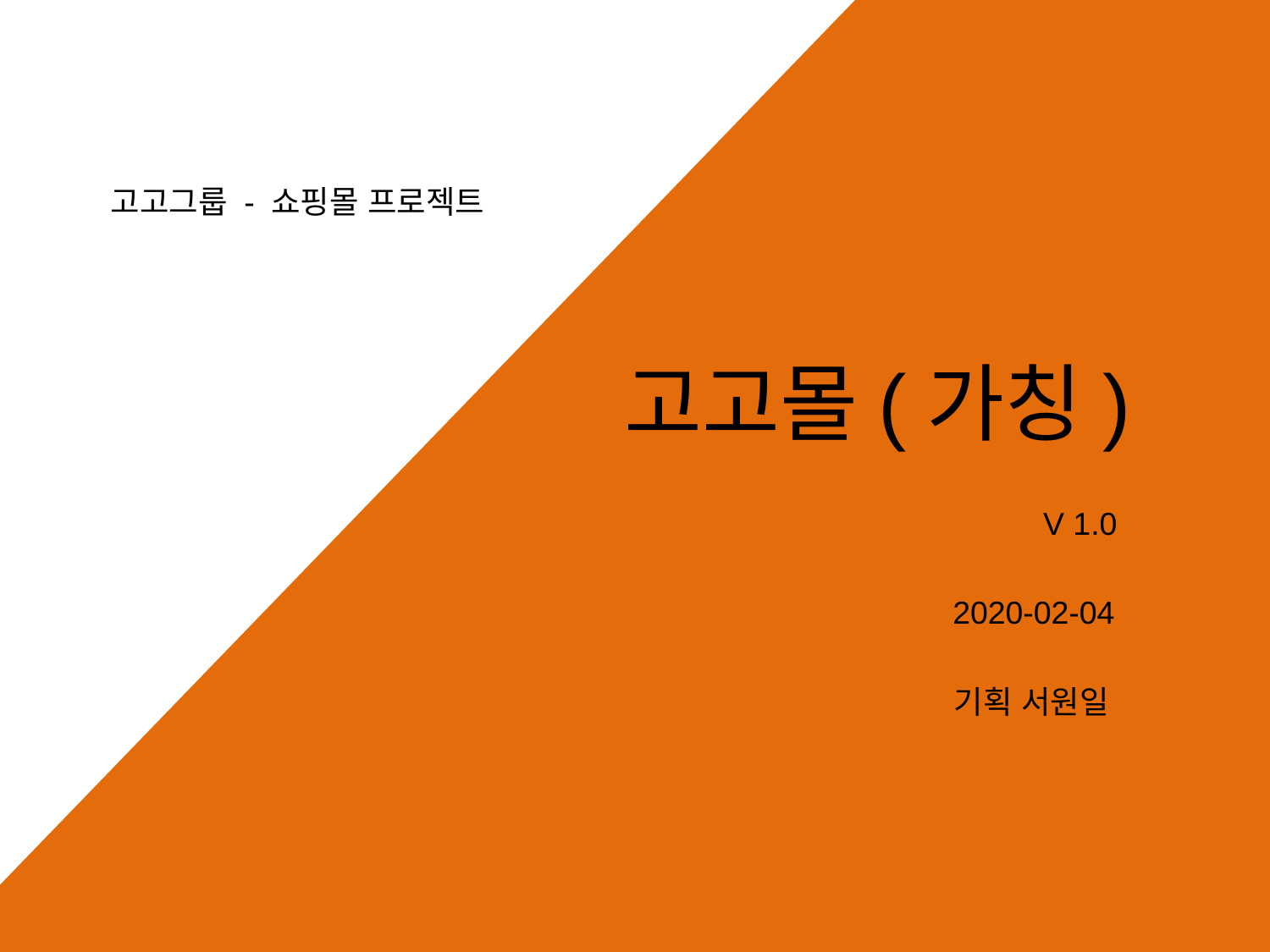

고고그룹 - 쇼핑몰 프로젝트
고고몰(가칭)
V 1.0
2020-02-04
기획 서원일